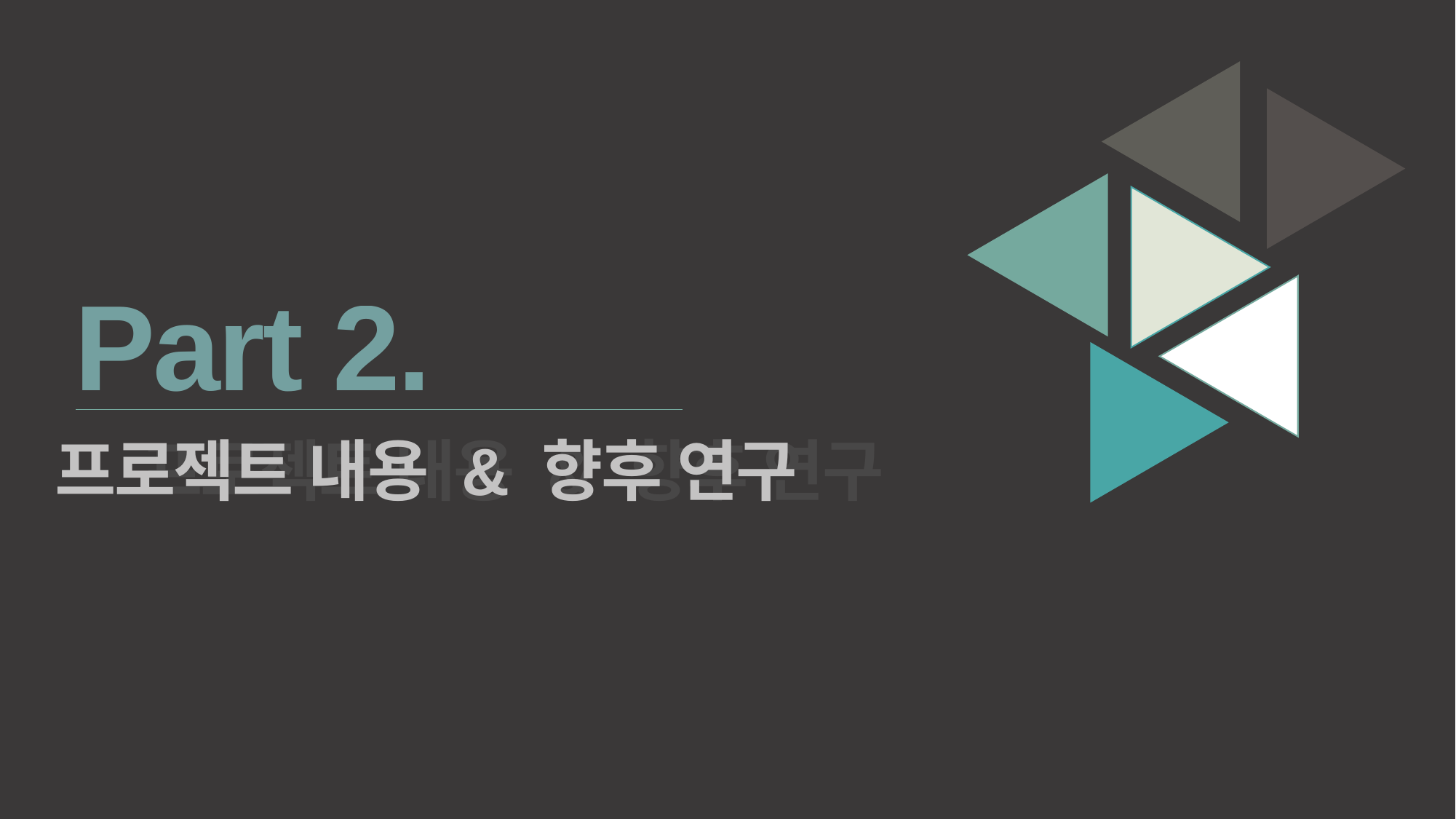

Part 2.
프로젝트 내용 & 향후 연구
프로젝트 내용 & 향후 연구